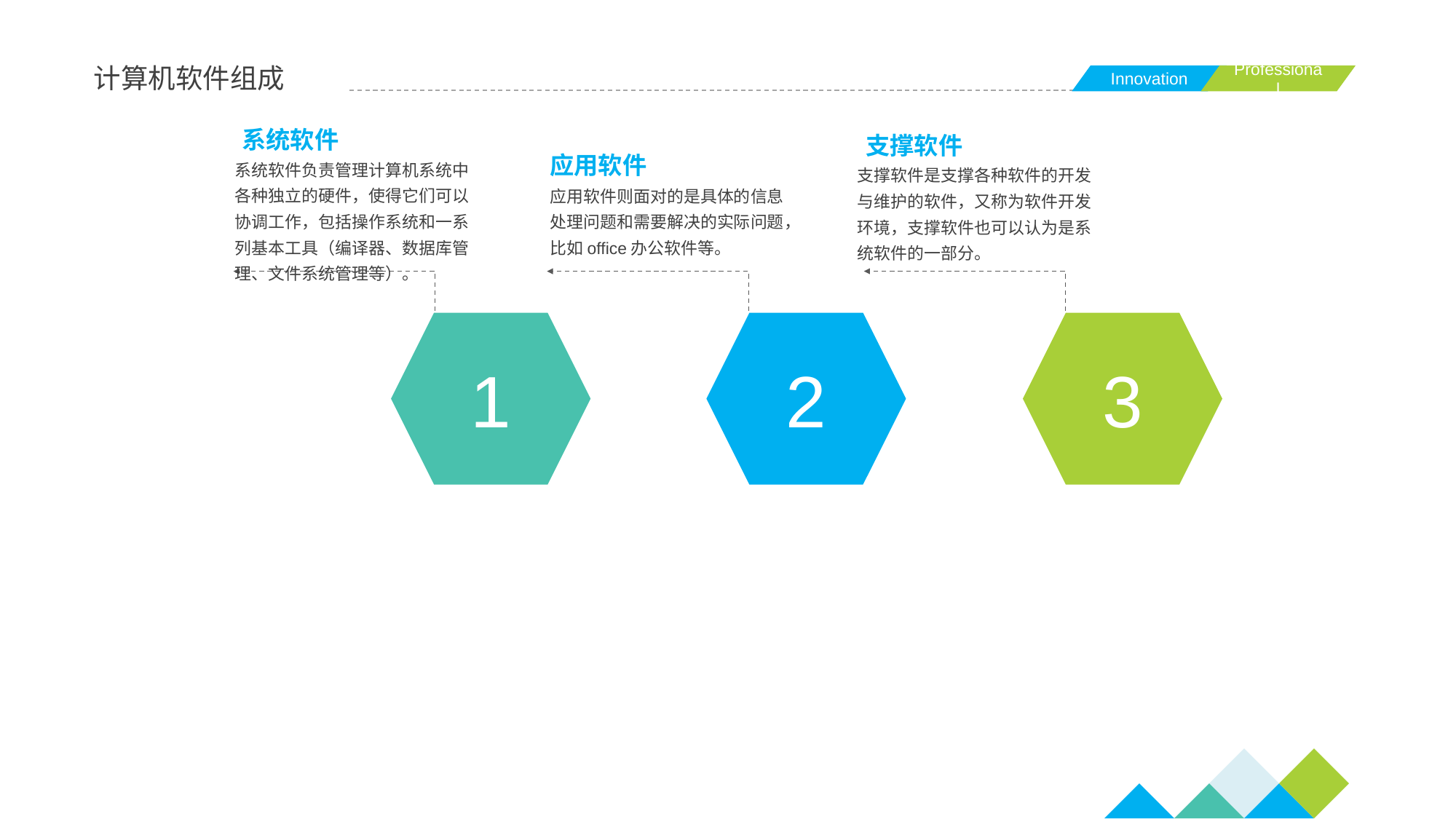

计算机软件组成
系统软件
支撑软件
应用软件
系统软件负责管理计算机系统中各种独立的硬件，使得它们可以协调工作，包括操作系统和一系列基本工具（编译器、数据库管理、文件系统管理等）。
支撑软件是支撑各种软件的开发与维护的软件，又称为软件开发环境，支撑软件也可以认为是系统软件的一部分。
应用软件则面对的是具体的信息处理问题和需要解决的实际问题，比如office办公软件等。

1
2
3